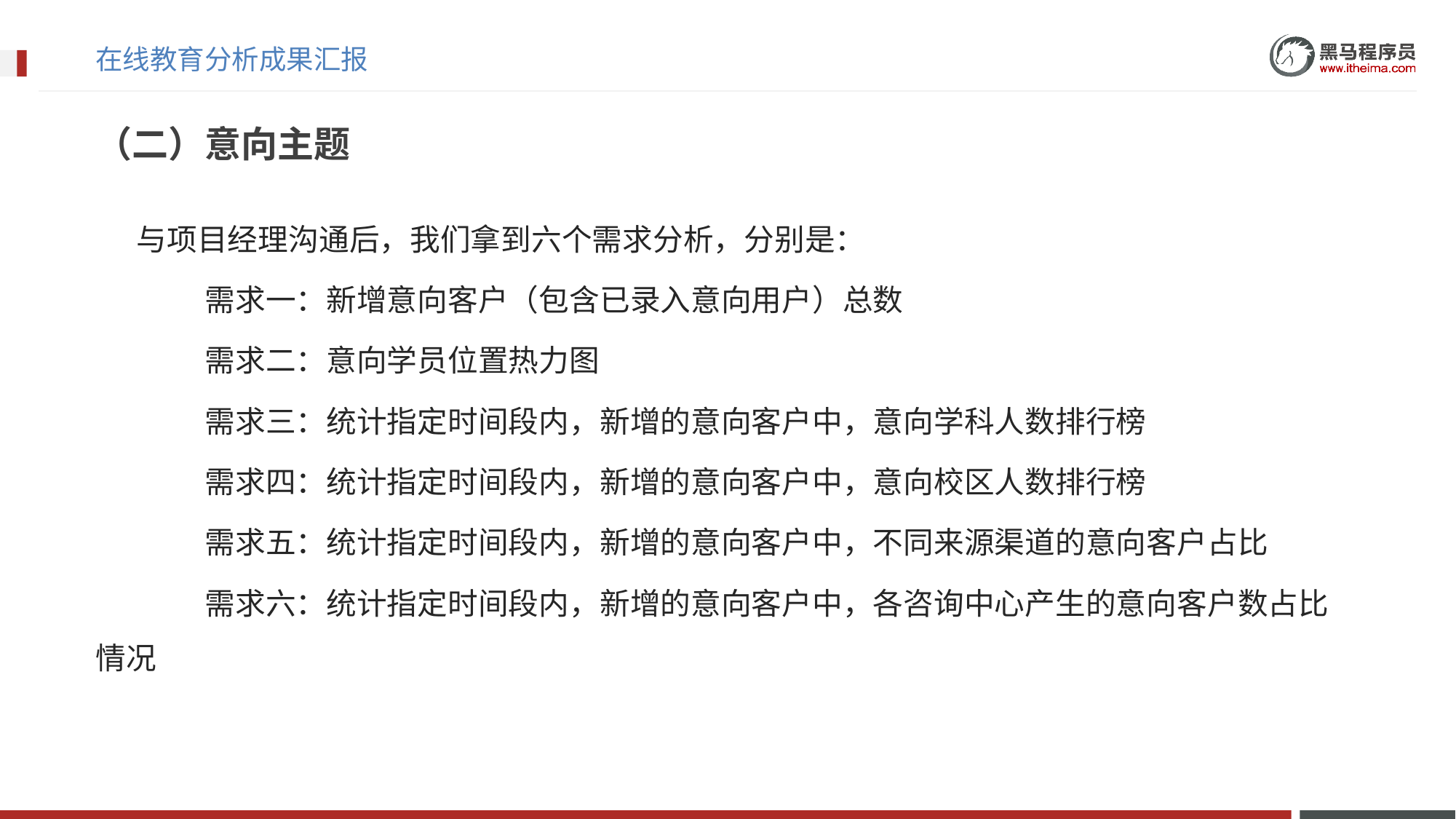

# 在线教育分析成果汇报
（二）意向主题
     与项目经理沟通后，我们拿到六个需求分析，分别是：
​	需求一：新增意向客户（包含已录入意向用户）总数
​	需求二：意向学员位置热力图
​	需求三：统计指定时间段内，新增的意向客户中，意向学科人数排行榜
​	需求四：统计指定时间段内，新增的意向客户中，意向校区人数排行榜
​	需求五：统计指定时间段内，新增的意向客户中，不同来源渠道的意向客户占比
​	需求六：统计指定时间段内，新增的意向客户中，各咨询中心产生的意向客户数占比情况